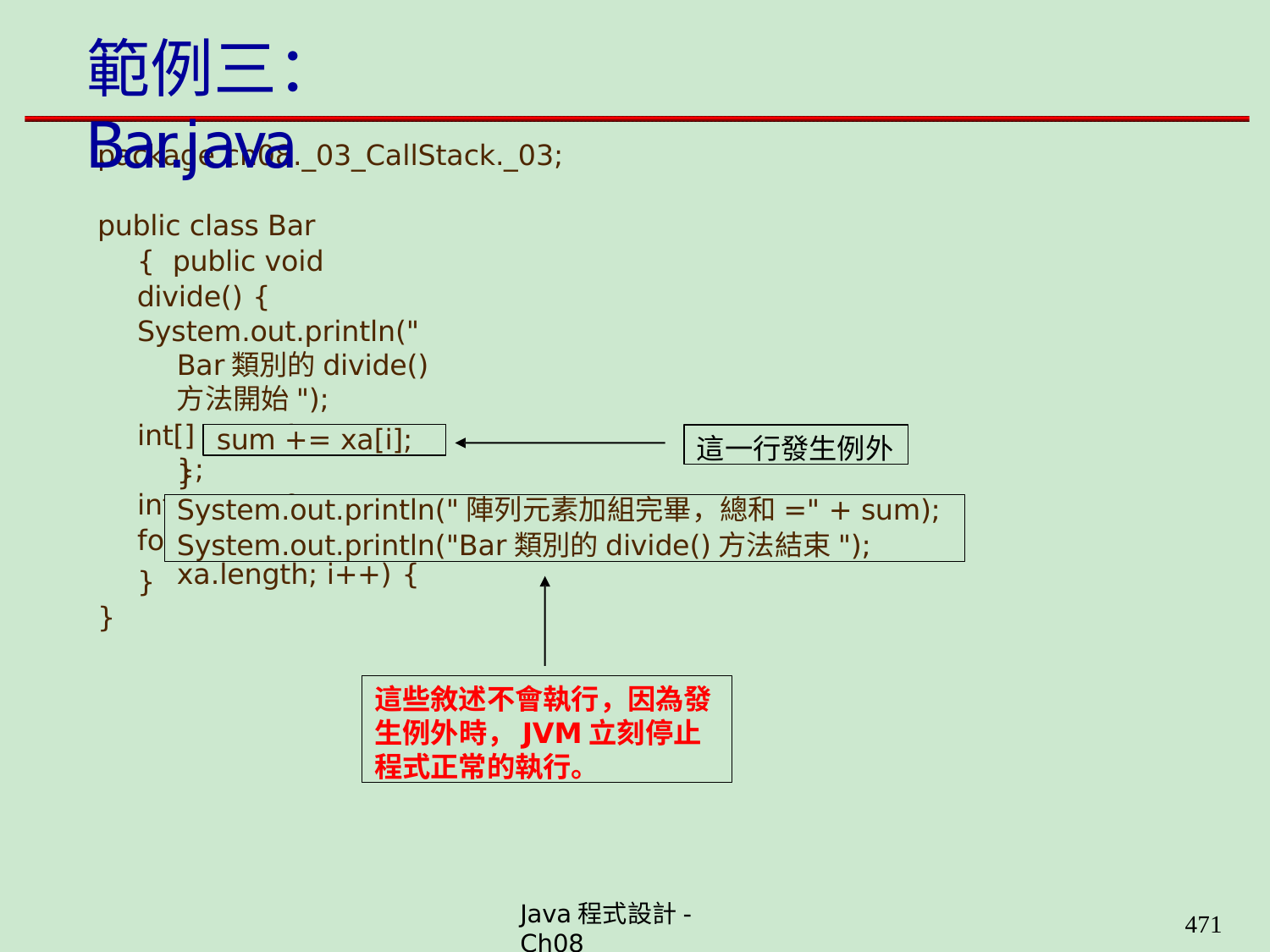

# 範例三：Bar.java
package ch08._03_CallStack._03;

public class Bar {  public void divide() {
System.out.println("Bar類別的divide()方法開始");
int[] xa = { 100, 200 };
int sum = 0;
for (int i = 0; i <= xa.length; i++) {
sum += xa[i];
這一行發生例外

}
System.out.println("陣列元素加組完畢，總和=" + sum);
System.out.println("Bar類別的divide()方法結束");
}

}
這些敘述不會執行，因為發 生例外時，JVM立刻停止 程式正常的執行。
Java程式設計-Ch08
471